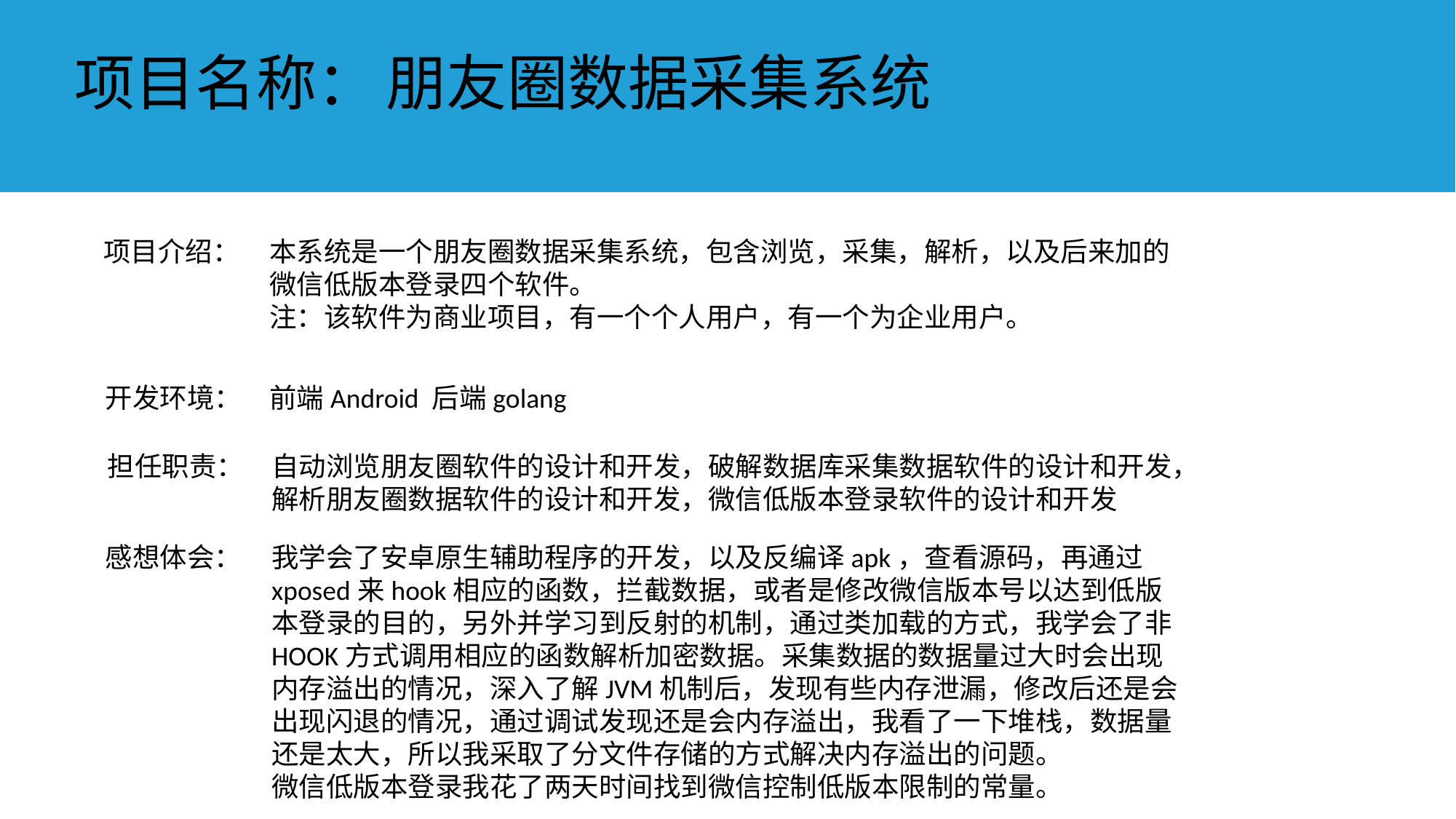

项目名称：
项目名称
朋友圈数据采集系统
项目介绍：
本系统是一个朋友圈数据采集系统，包含浏览，采集，解析，以及后来加的微信低版本登录四个软件。
注：该软件为商业项目，有一个个人用户，有一个为企业用户。
开发环境：
前端Android 后端golang
担任职责：
自动浏览朋友圈软件的设计和开发，破解数据库采集数据软件的设计和开发，解析朋友圈数据软件的设计和开发，微信低版本登录软件的设计和开发
感想体会：
我学会了安卓原生辅助程序的开发，以及反编译apk，查看源码，再通过xposed来hook相应的函数，拦截数据，或者是修改微信版本号以达到低版本登录的目的，另外并学习到反射的机制，通过类加载的方式，我学会了非HOOK方式调用相应的函数解析加密数据。采集数据的数据量过大时会出现内存溢出的情况，深入了解JVM机制后，发现有些内存泄漏，修改后还是会出现闪退的情况，通过调试发现还是会内存溢出，我看了一下堆栈，数据量还是太大，所以我采取了分文件存储的方式解决内存溢出的问题。
微信低版本登录我花了两天时间找到微信控制低版本限制的常量。